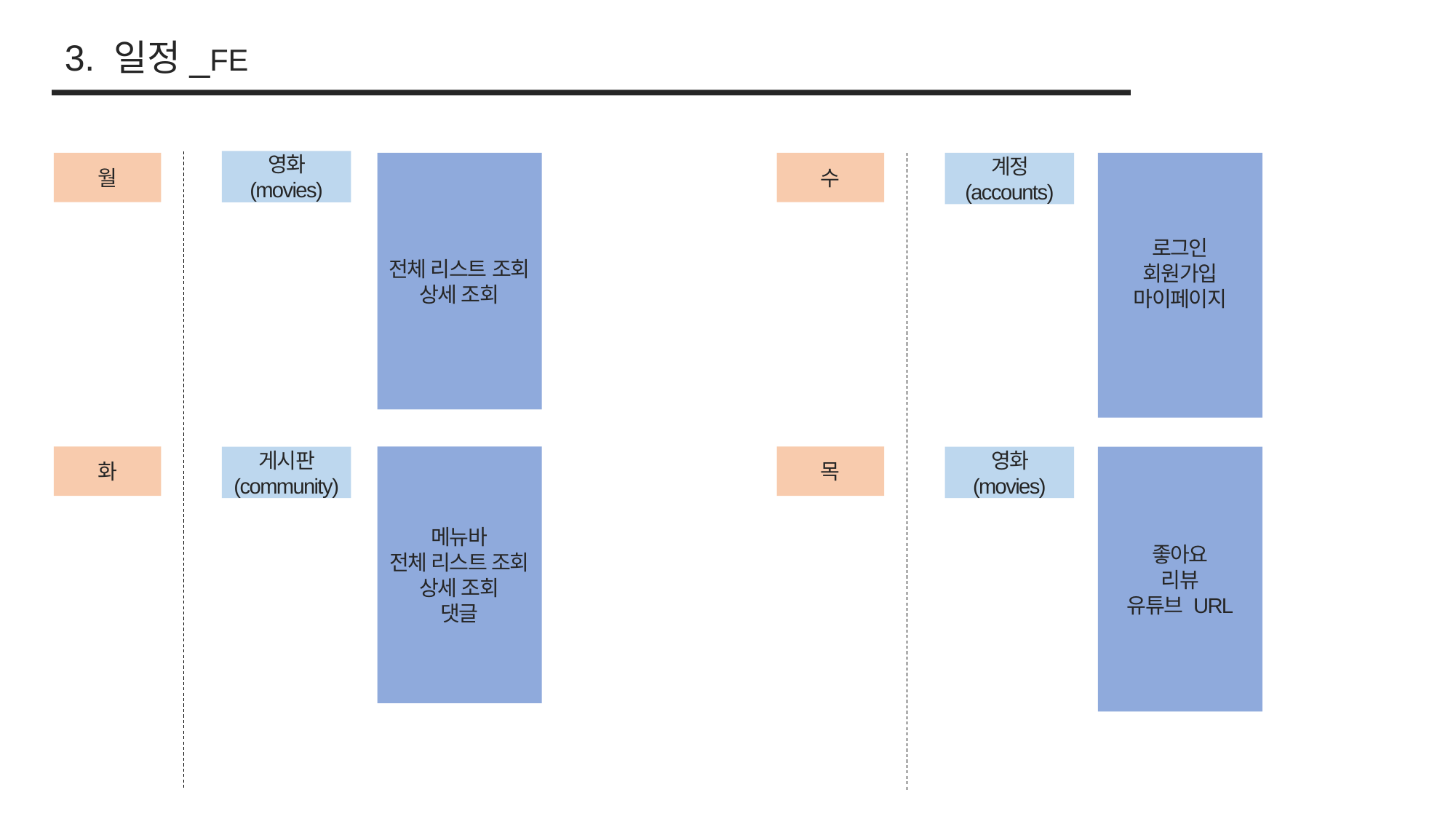

3. 일정_FE

영화 (movies)
로그인
회원가입
마이페이지

월
전체 리스트 조회
상세 조회
수
계정 (accounts)
화
메뉴바
전체 리스트 조회
상세 조회
댓글
목
게시판 (community)
좋아요
리뷰
유튜브 URL
영화 (movies)